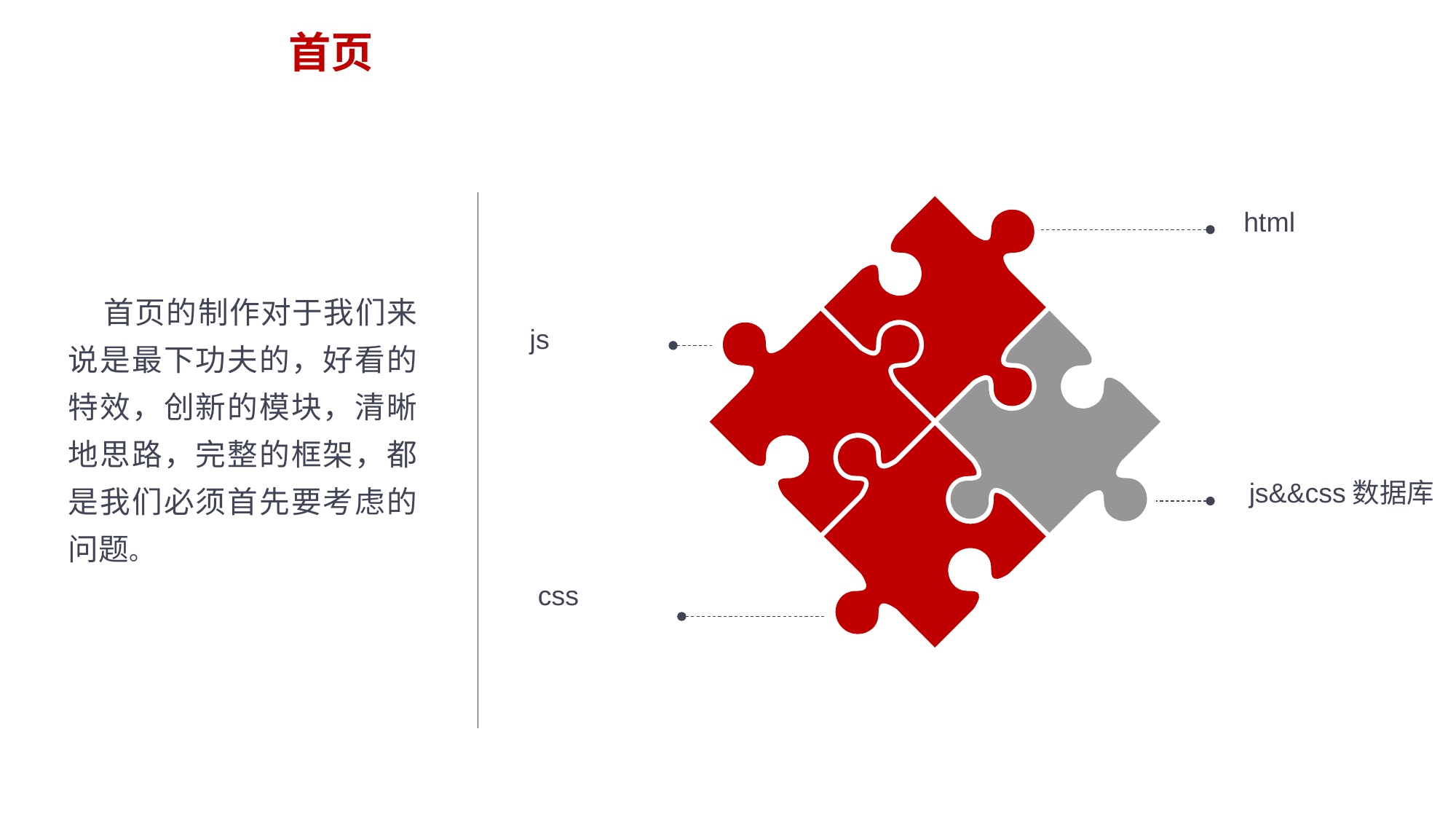

首页
html

    首页的制作对于我们来说是最下功夫的，好看的特效，创新的模块，清晰地思路，完整的框架，都是我们必须首先要考虑的问题。

js

js&&css数据库
css